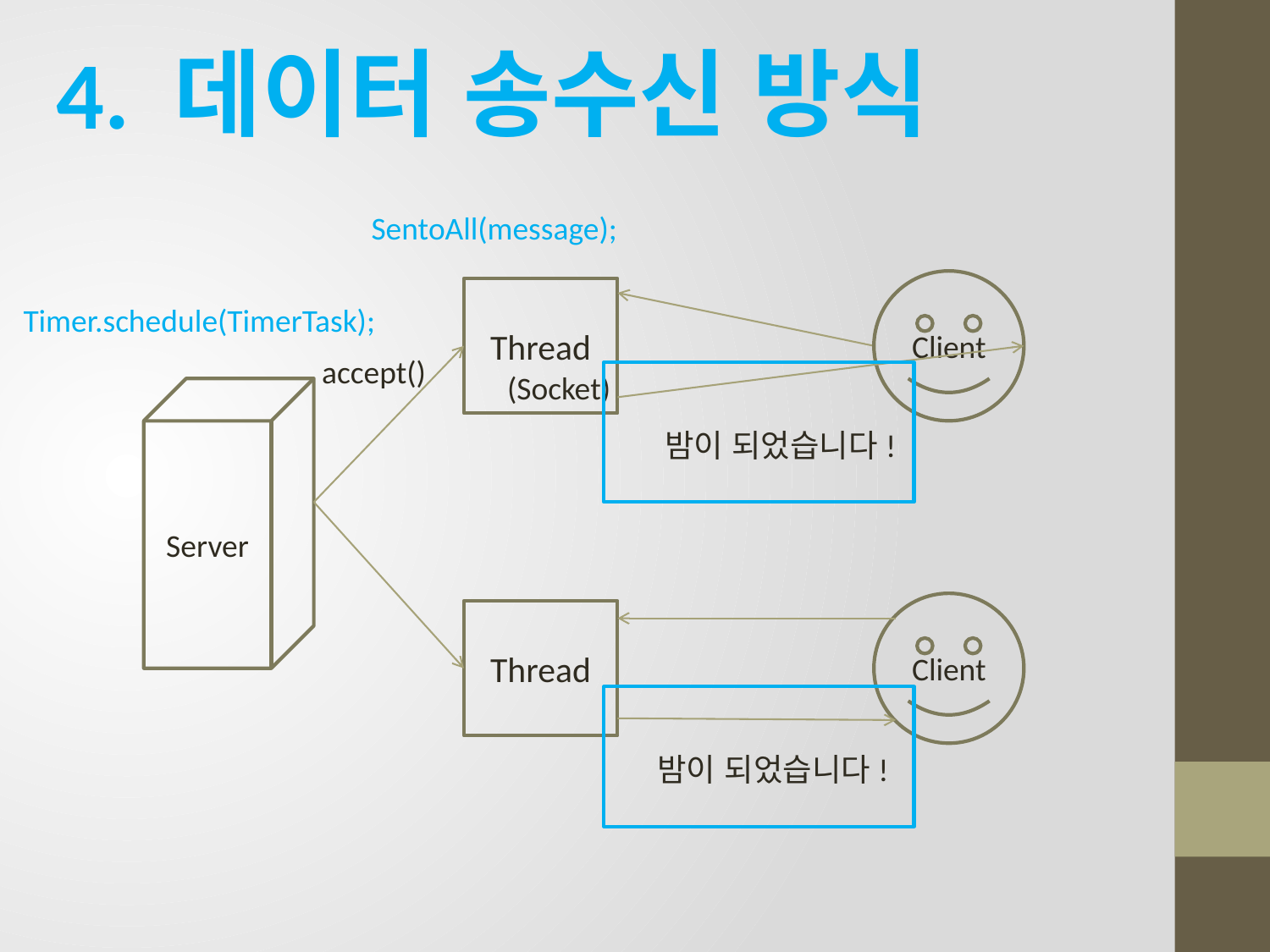

4. 데이터 송수신 방식
SentoAll(message);
Client
Thread
Timer.schedule(TimerTask);
accept()
(Socket)

Server
밤이 되었습니다!
Client
Thread

밤이 되었습니다!